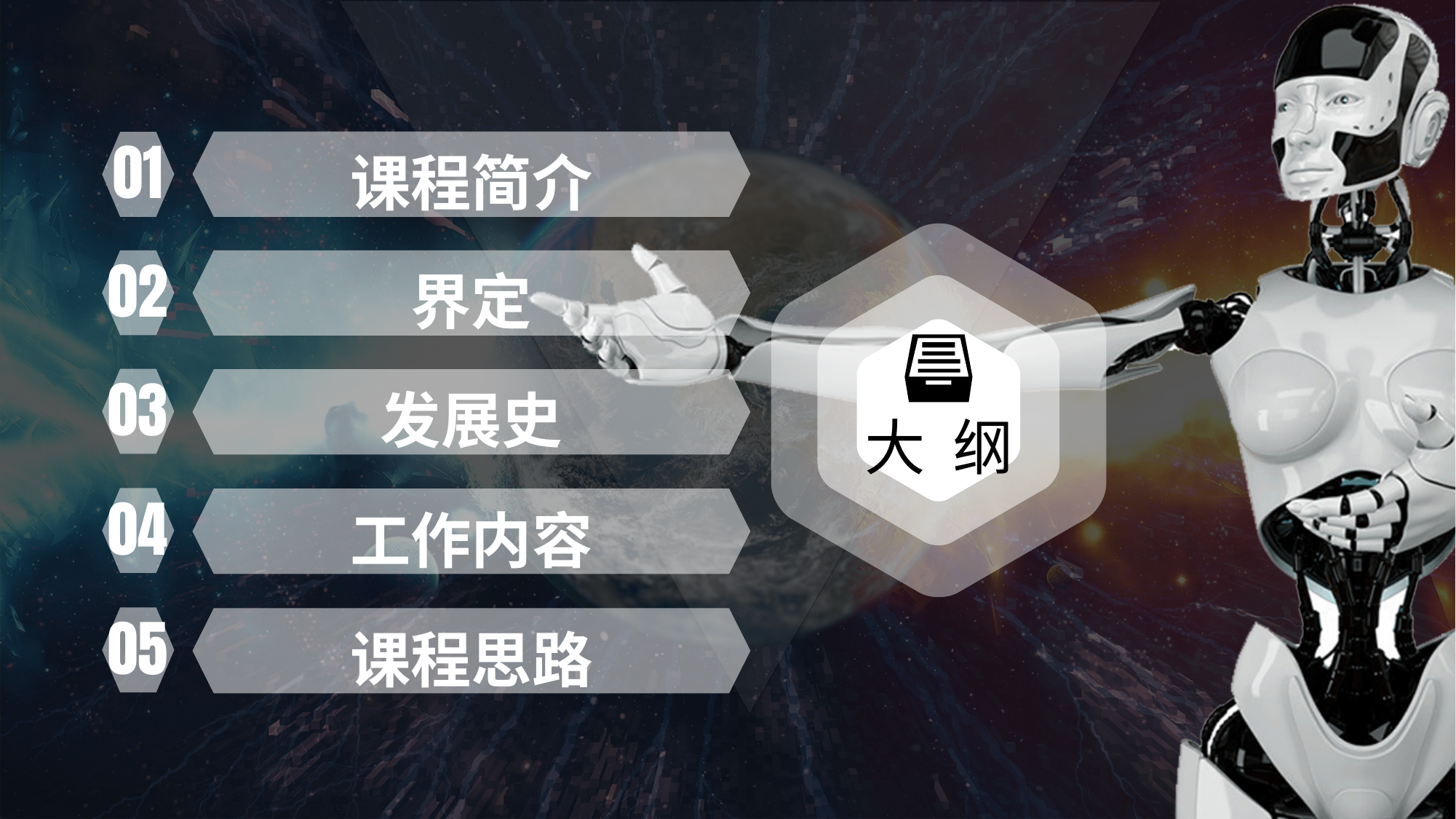

课程简介
01

大  纲
02
界定
03
发展史
04
工作内容
05
课程思路